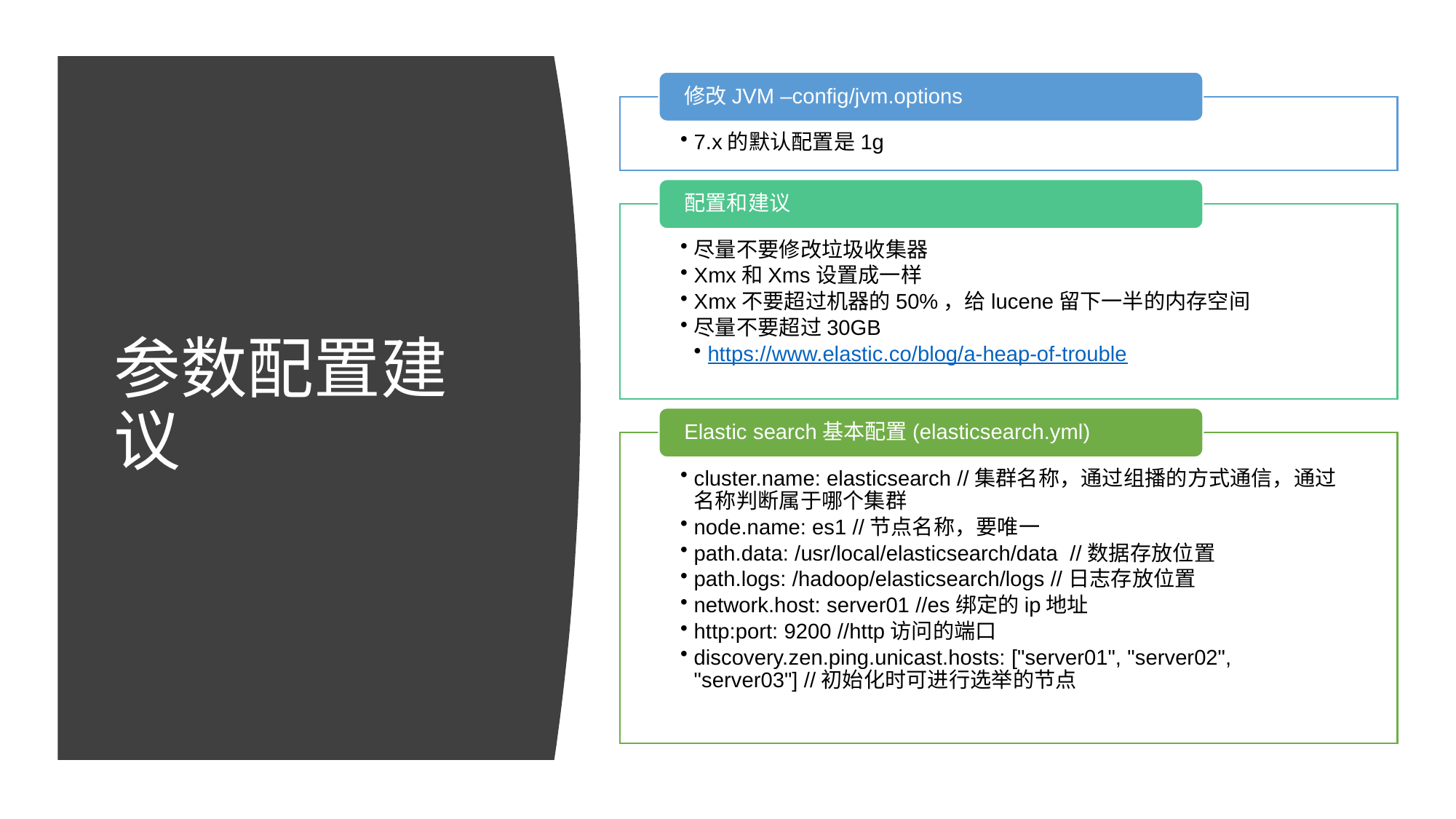

7.x的默认配置是1g
修改JVM –config/jvm.options
尽量不要修改垃圾收集器
Xmx和Xms设置成一样
Xmx不要超过机器的50%，给lucene留下一半的内存空间
尽量不要超过30GB
https://www.elastic.co/blog/a-heap-of-trouble
配置和建议
cluster.name: elasticsearch //集群名称，通过组播的方式通信，通过名称判断属于哪个集群
node.name: es1 //节点名称，要唯一
path.data: /usr/local/elasticsearch/data  //数据存放位置
path.logs: /hadoop/elasticsearch/logs //日志存放位置
network.host: server01 //es绑定的ip地址
http:port: 9200 //http访问的端口
discovery.zen.ping.unicast.hosts: ["server01", "server02", "server03"] //初始化时可进行选举的节点
Elastic search基本配置(elasticsearch.yml)

# 参数配置建议